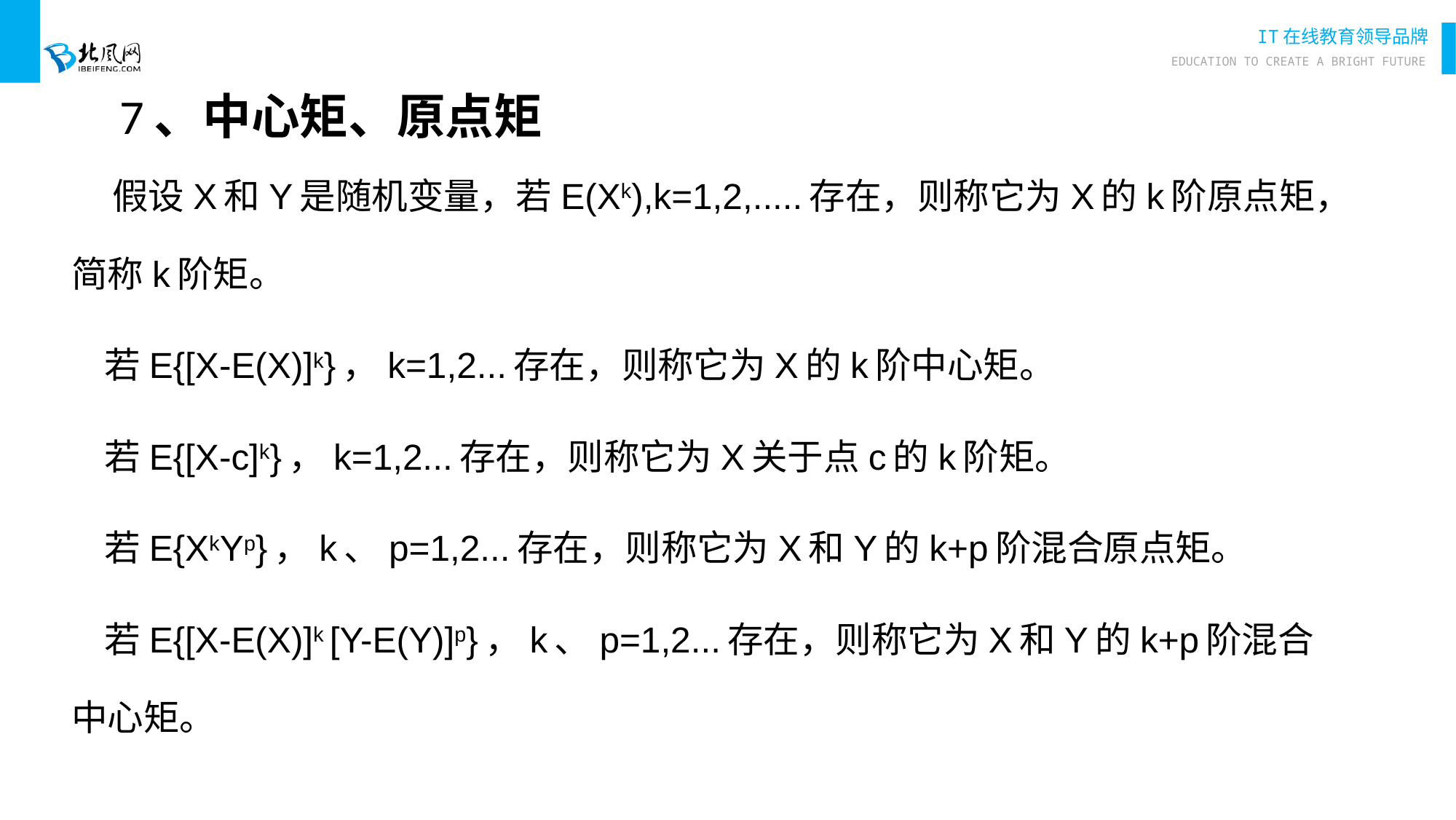

# 7、中心矩、原点矩
    假设X和Y是随机变量，若E(Xk),k=1,2,.....存在，则称它为X的k阶原点矩，简称k阶矩。
   若E{[X-E(X)]k}，k=1,2...存在，则称它为X的k阶中心矩。
   若E{[X-c]k}，k=1,2...存在，则称它为X关于点c的k阶矩。
   若E{XkYp}，k、p=1,2...存在，则称它为X和Y的k+p阶混合原点矩。
   若E{[X-E(X)]k [Y-E(Y)]p}，k、p=1,2...存在，则称它为X和Y的k+p阶混合中心矩。